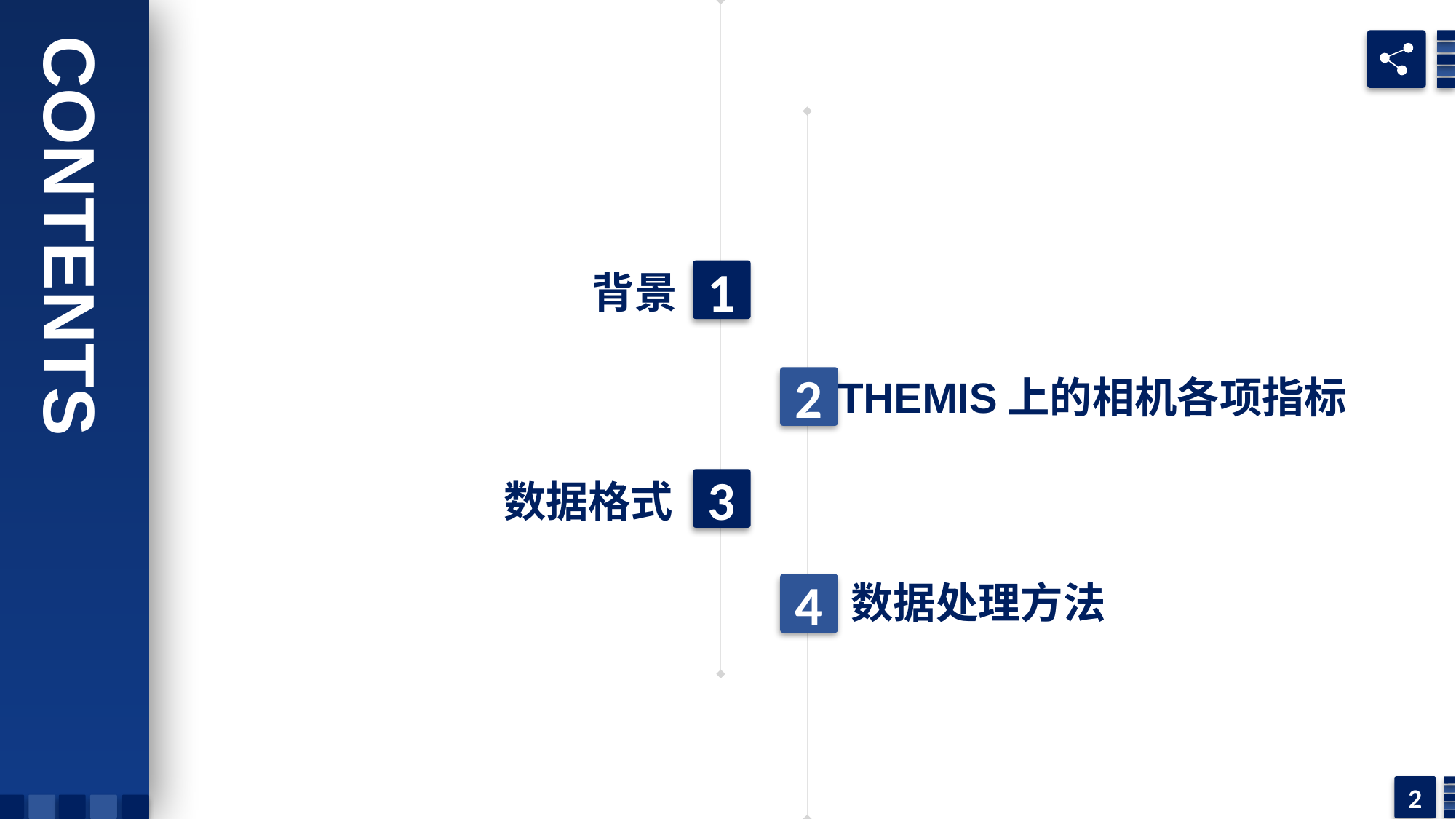

CONTENTS
 背景
1

THEMIS上的相机各项指标
2
数据格式
3
数据处理方法
4
2